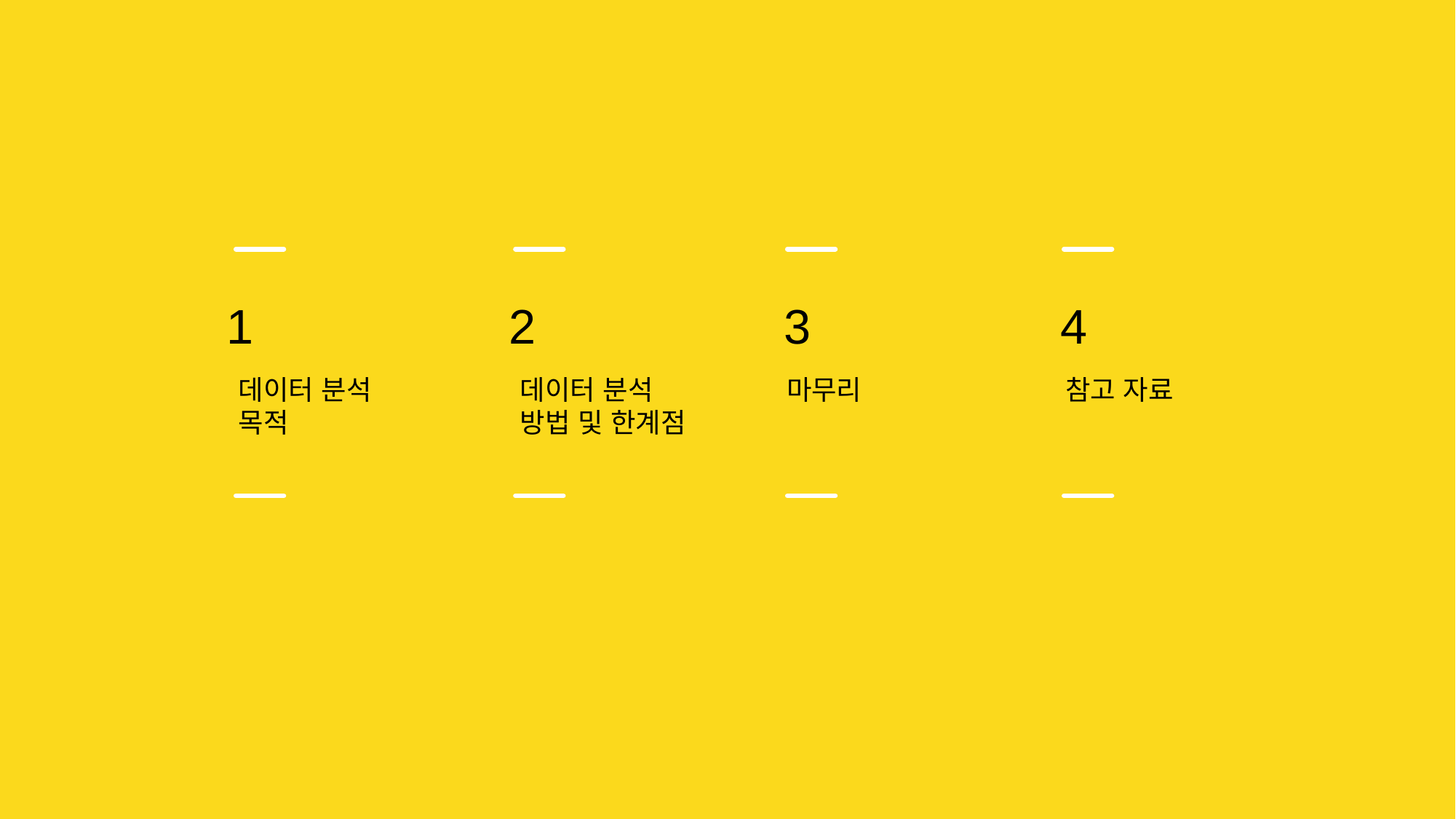

1

데이터 분석
목적
2

데이터 분석
방법 및 한계점
3

마무리
4

참고 자료